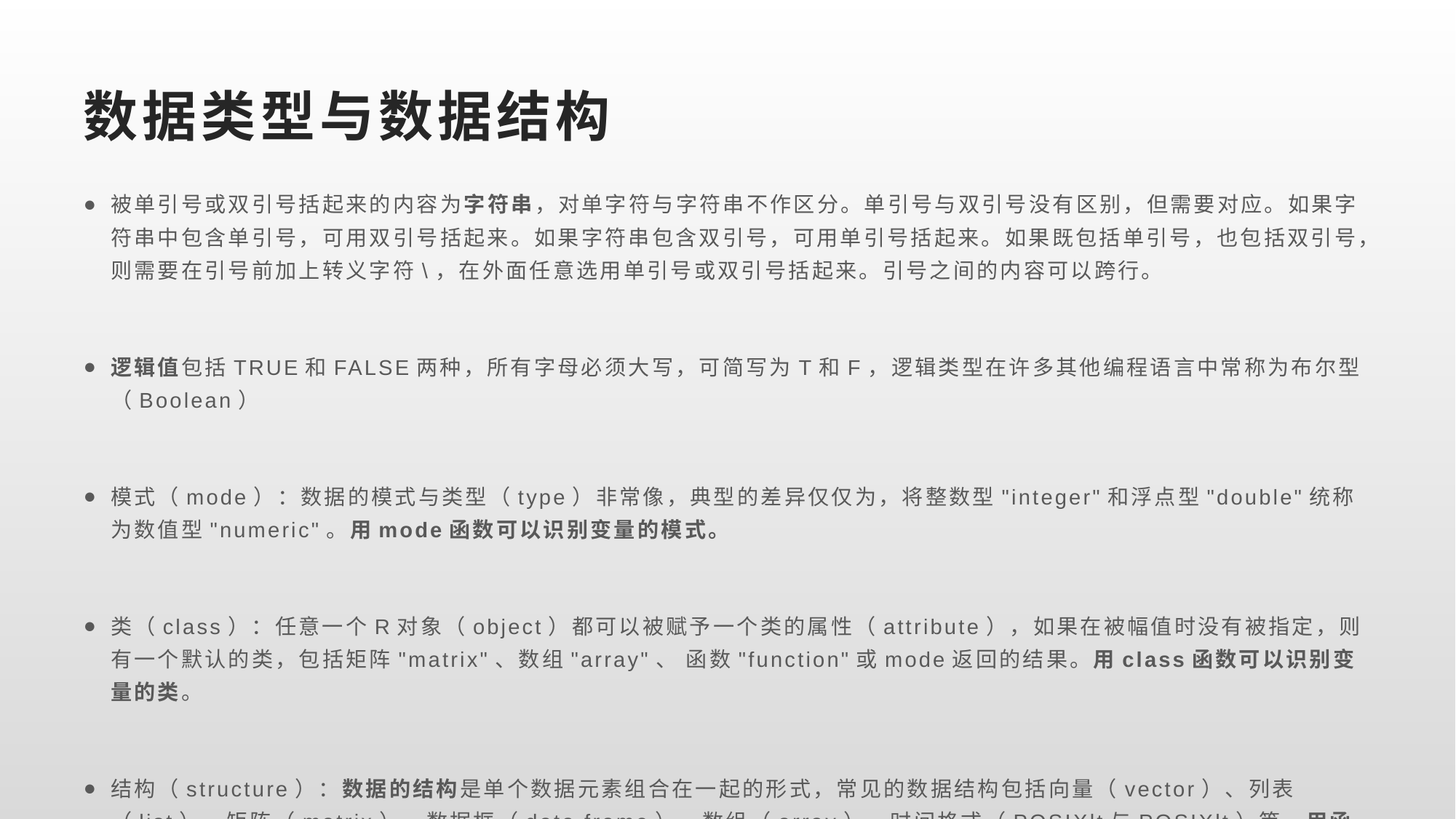

# 数据类型与数据结构
被单引号或双引号括起来的内容为字符串，对单字符与字符串不作区分。单引号与双引号没有区别，但需要对应。如果字符串中包含单引号，可用双引号括起来。如果字符串包含双引号，可用单引号括起来。如果既包括单引号，也包括双引号，则需要在引号前加上转义字符\，在外面任意选用单引号或双引号括起来。引号之间的内容可以跨行。

逻辑值包括TRUE和FALSE两种，所有字母必须大写，可简写为T和F，逻辑类型在许多其他编程语言中常称为布尔型（Boolean）

模式（mode）：数据的模式与类型（type）非常像，典型的差异仅仅为，将整数型"integer"和浮点型"double"统称为数值型"numeric"。用mode函数可以识别变量的模式。

类（class）：任意一个R对象（object）都可以被赋予一个类的属性（attribute），如果在被幅值时没有被指定，则有一个默认的类，包括矩阵"matrix"、数组"array"、 函数"function"或mode返回的结果。用class函数可以识别变量的类。

结构（structure）：数据的结构是单个数据元素组合在一起的形式，常见的数据结构包括向量（vector）、列表（list）、矩阵（matrix）、数据框（data.frame）、数组（array）、时间格式（POSIXlt与POSIXlt）等，用函数str可查看数据的结构。